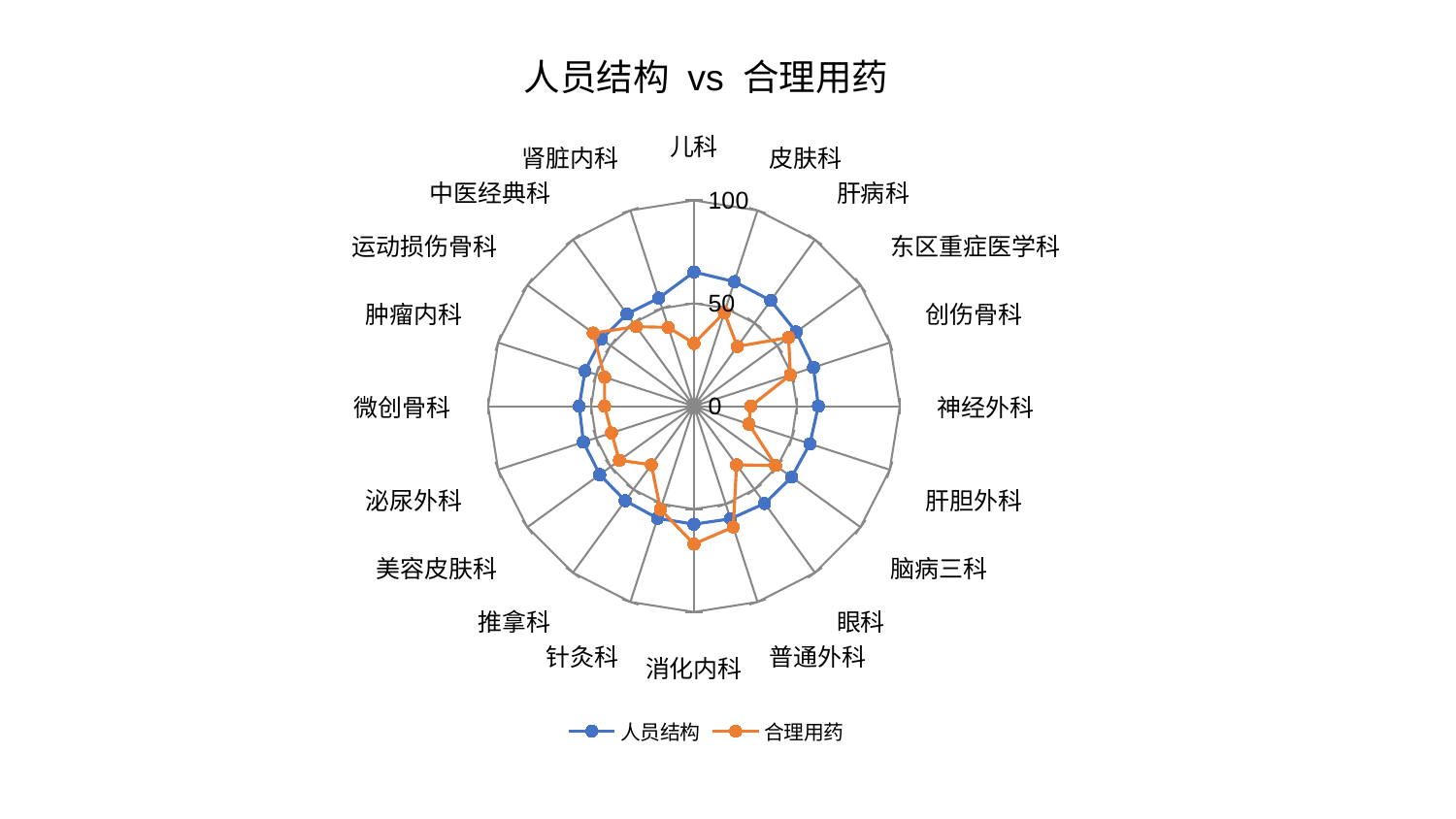

### Chart: 人员结构 vs 合理用药

| Category | 人员结构 | 合理用药 |
|---|---|---|
| 儿科 | 65.22529078334098 | 30.52958873213423 |
| 皮肤科 | 63.62489274397157 | 47.828581114068086 |
| 肝病科 | 63.48302702615847 | 35.86144153257735 |
| 东区重症医学科 | 61.395771189354726 | 56.82297404016394 |
| 创伤骨科 | 61.03773507161047 | 49.27519711845432 |
| 神经外科 | 60.43887203183489 | 27.593687975495246 |
| 肝胆外科 | 59.21359774269 | 28.07360531534051 |
| 脑病三科 | 58.658761859246525 | 49.00393589368499 |
| 眼科 | 58.43898497938731 | 35.24530796185611 |
| 普通外科 | 57.52791396693286 | 61.757006226855474 |
| 消化内科 | 57.33601203327537 | 66.96464749154566 |
| 针灸科 | 57.279209112034884 | 52.755737340425924 |
| 推拿科 | 56.78219214459511 | 35.17654466812664 |
| 美容皮肤科 | 56.57287242109629 | 44.782667745249384 |
| 泌尿外科 | 56.46838891074766 | 42.11534035866545 |
| 微创骨科 | 55.73102082262332 | 43.4249674067198 |
| 肿瘤内科 | 55.668714518172585 | 45.637317407194125 |
| 运动损伤骨科 | 55.543916394755534 | 60.49275727443726 |
| 中医经典科 | 55.34679926678401 | 47.732041735205115 |
| 肾脏内科 | 55.24096475837393 | 40.28465026383011 |
26